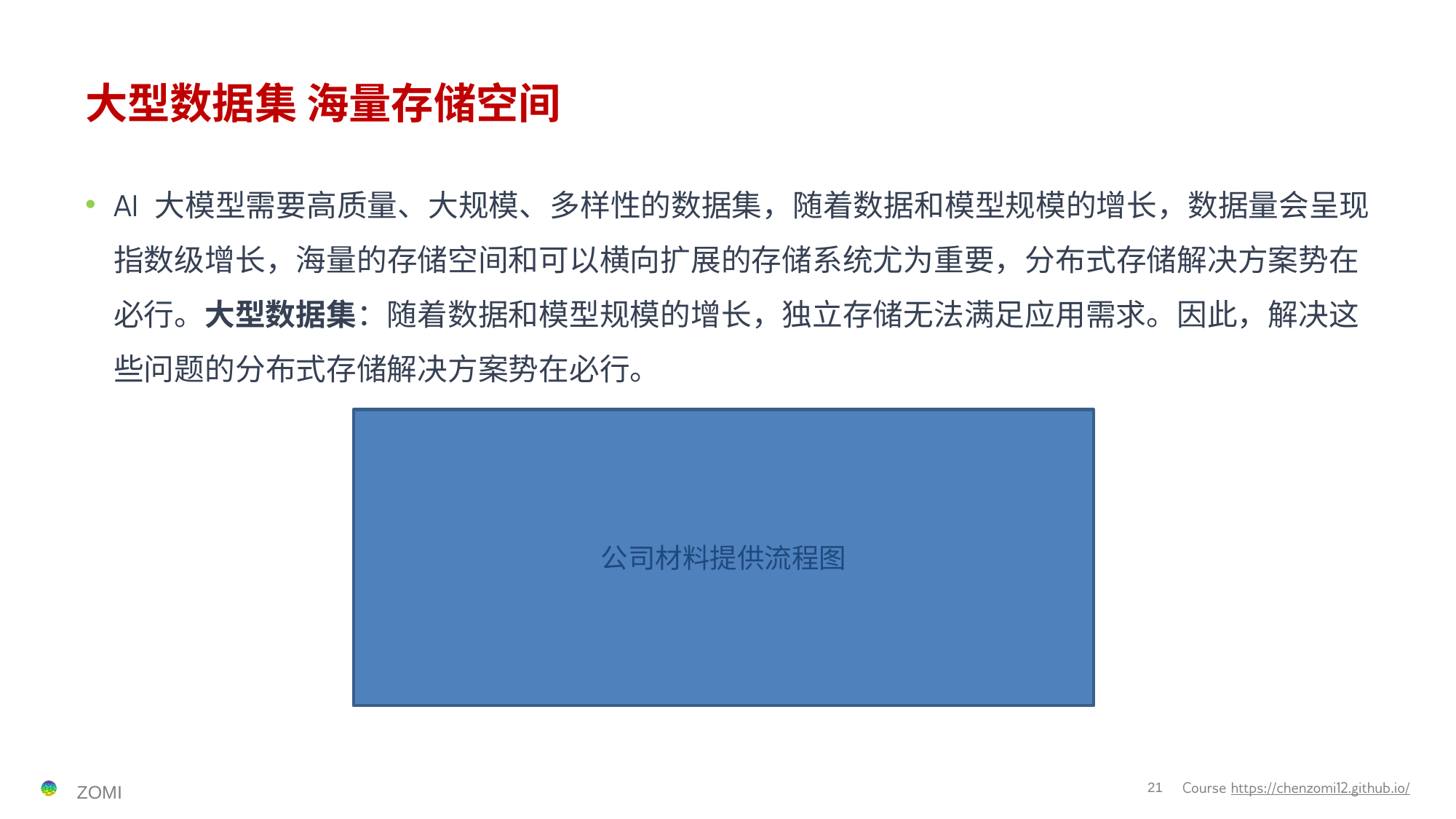

# 大型数据集 海量存储空间
AI 大模型需要高质量、大规模、多样性的数据集，随着数据和模型规模的增长，数据量会呈现指数级增长，海量的存储空间和可以横向扩展的存储系统尤为重要，分布式存储解决方案势在必行。大型数据集：随着数据和模型规模的增长，独立存储无法满足应用需求。因此，解决这些问题的分布式存储解决方案势在必行。

公司材料提供流程图